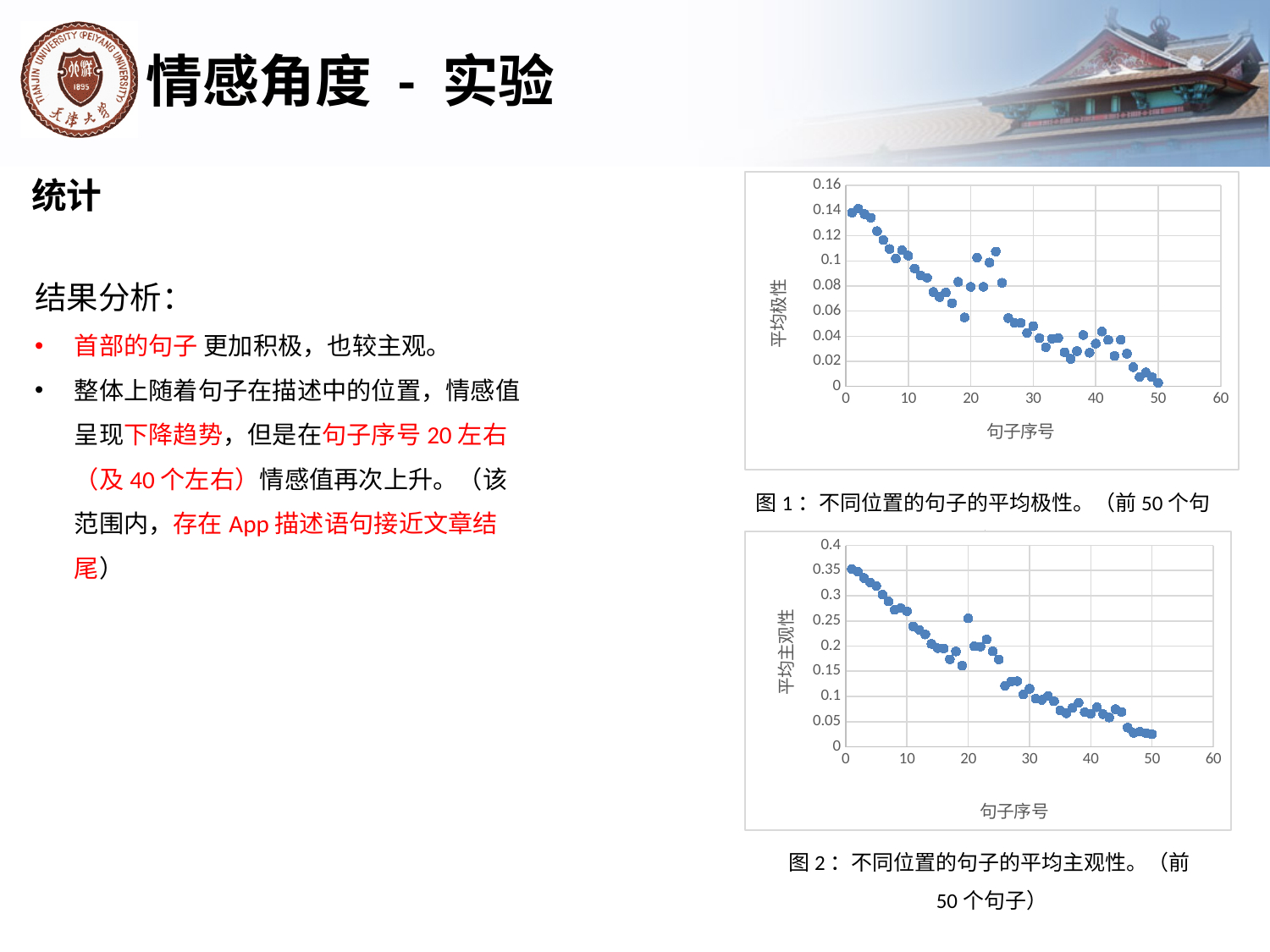

# 情感角度 - 实验
统计

### Chart

| Category |  |
|---|---|
结果分析：
首部的句子 更加积极，也较主观。
整体上随着句子在描述中的位置，情感值呈现下降趋势，但是在句子序号20左右（及40个左右）情感值再次上升。（该范围内，存在App描述语句接近文章结尾）
图1：不同位置的句子的平均极性。（前50个句子）

### Chart

| Category |  |
|---|---|
图2：不同位置的句子的平均主观性。（前50个句子）
22